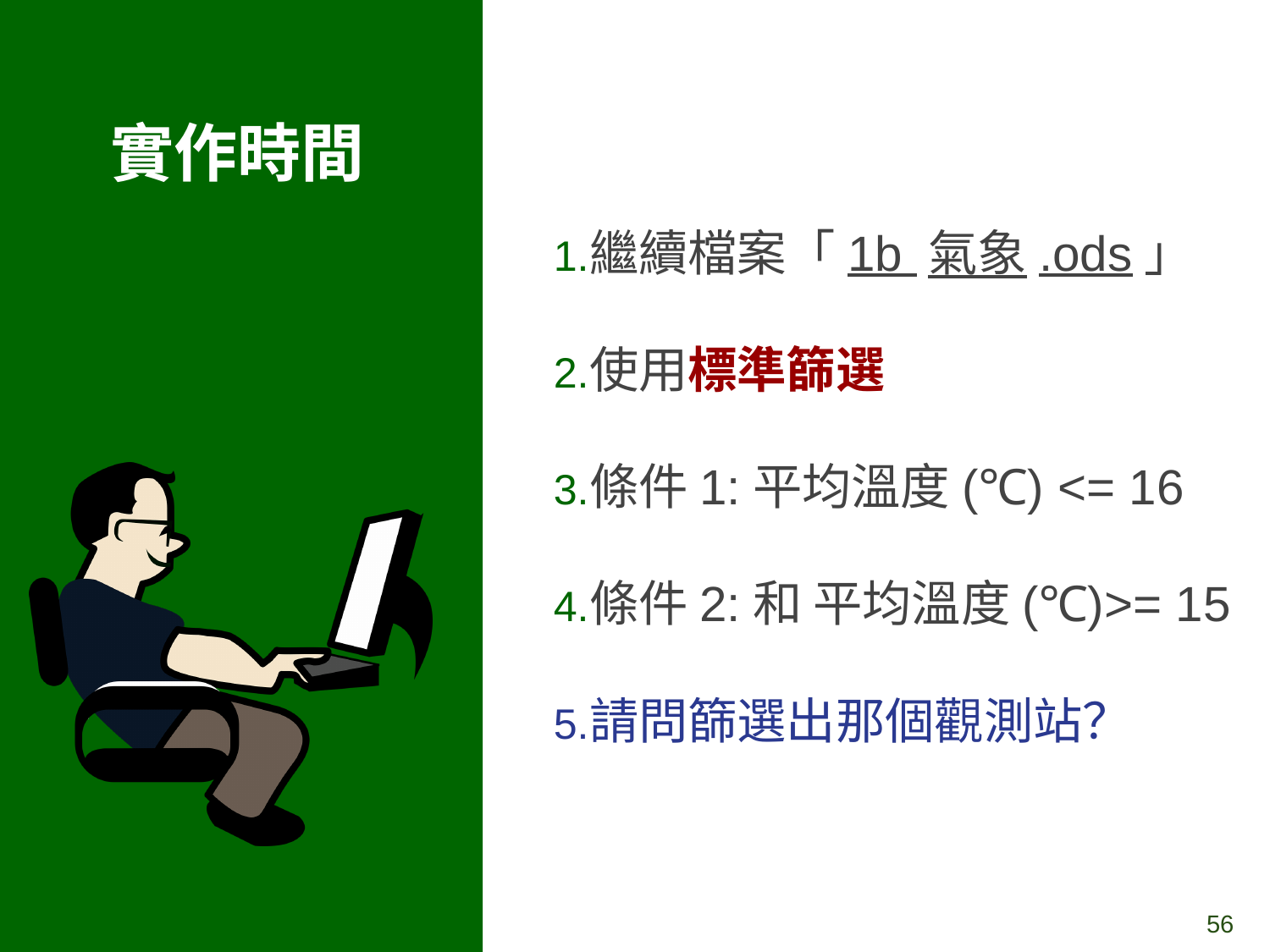

# 實作時間
繼續檔案「1b 氣象.ods」
使用標準篩選
條件1:平均溫度(℃) <= 16
條件2:和 平均溫度(℃)>= 15
請問篩選出那個觀測站？
56